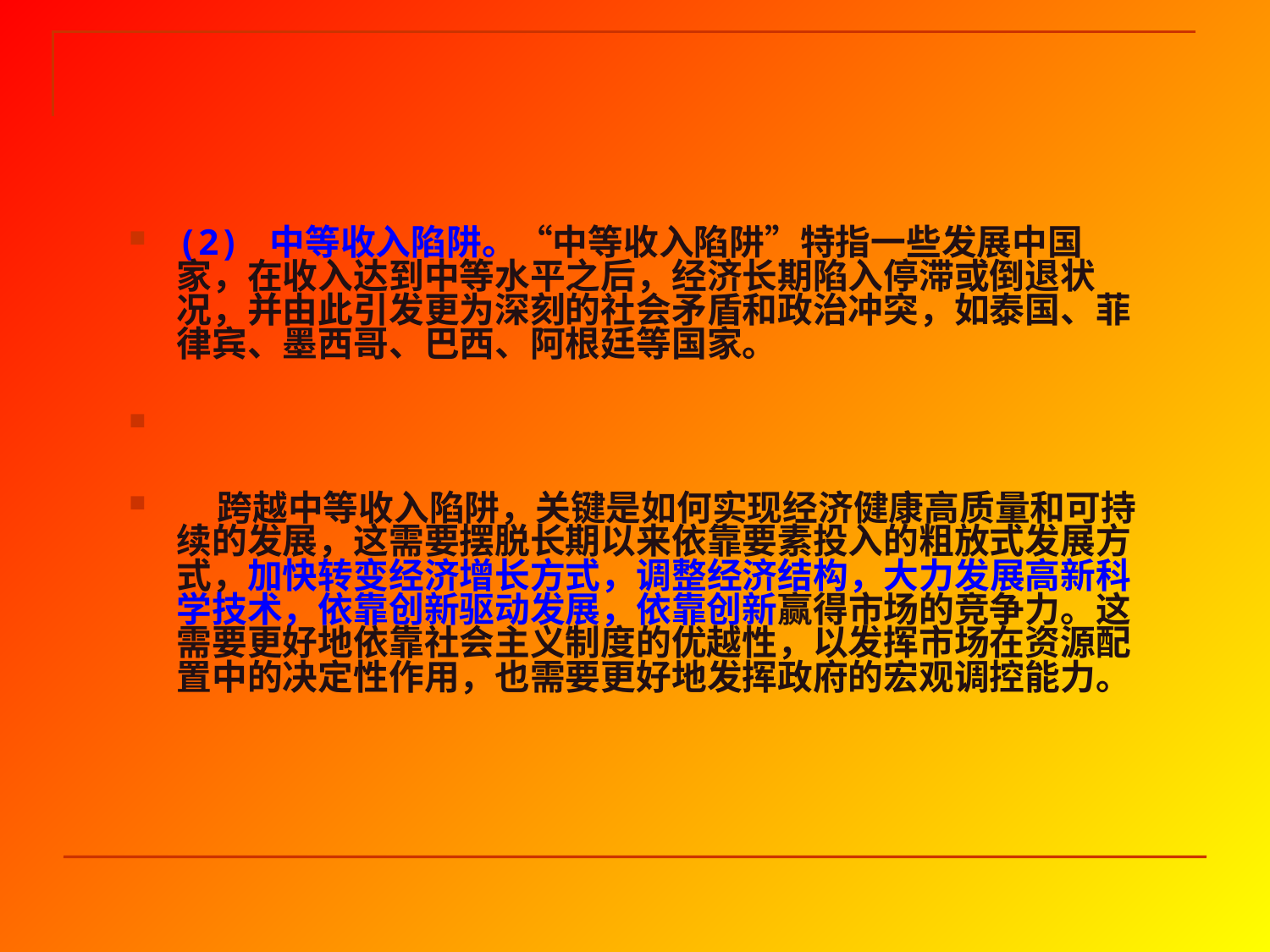

#
(2) 中等收入陷阱。“中等收入陷阱”特指一些发展中国家，在收入达到中等水平之后，经济长期陷入停滞或倒退状况，并由此引发更为深刻的社会矛盾和政治冲突，如泰国、菲律宾、墨西哥、巴西、阿根廷等国家。

    跨越中等收入陷阱，关键是如何实现经济健康高质量和可持续的发展，这需要摆脱长期以来依靠要素投入的粗放式发展方式，加快转变经济增长方式，调整经济结构，大力发展高新科学技术，依靠创新驱动发展，依靠创新赢得市场的竞争力。这需要更好地依靠社会主义制度的优越性，以发挥市场在资源配置中的决定性作用，也需要更好地发挥政府的宏观调控能力。